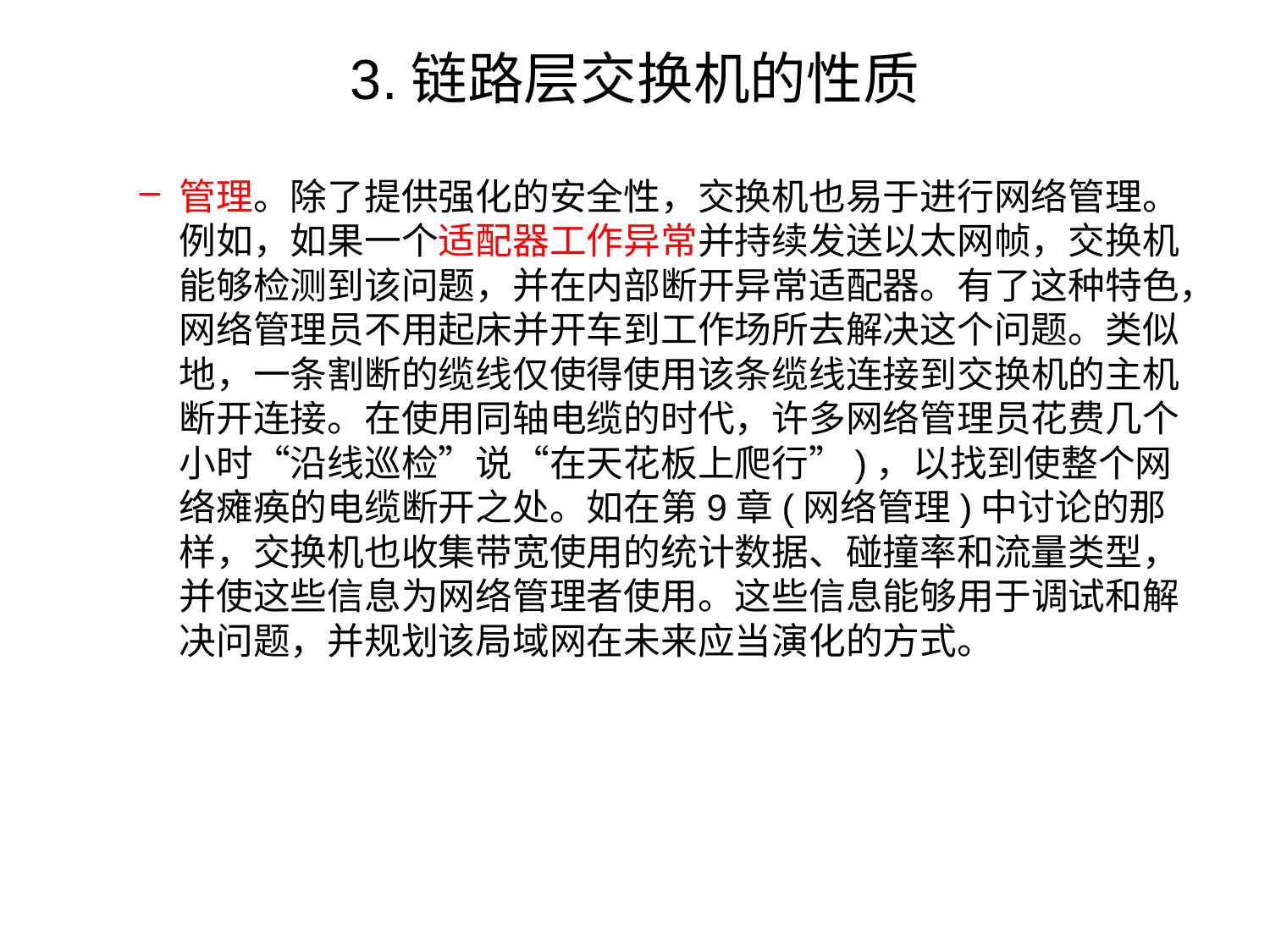

# 3.链路层交换机的性质
管理。除了提供强化的安全性，交换机也易于进行网络管理。例如，如果一个适配器工作异常并持续发送以太网帧，交换机能够检测到该问题，并在内部断开异常适配器。有了这种特色，网络管理员不用起床并开车到工作场所去解决这个问题。类似地，一条割断的缆线仅使得使用该条缆线连接到交换机的主机断开连接。在使用同轴电缆的时代，许多网络管理员花费几个小时“沿线巡检”说“在天花板上爬行”)，以找到使整个网络瘫痪的电缆断开之处。如在第9章(网络管理)中讨论的那样，交换机也收集带宽使用的统计数据、碰撞率和流量类型，并使这些信息为网络管理者使用。这些信息能够用于调试和解决问题，并规划该局域网在未来应当演化的方式。